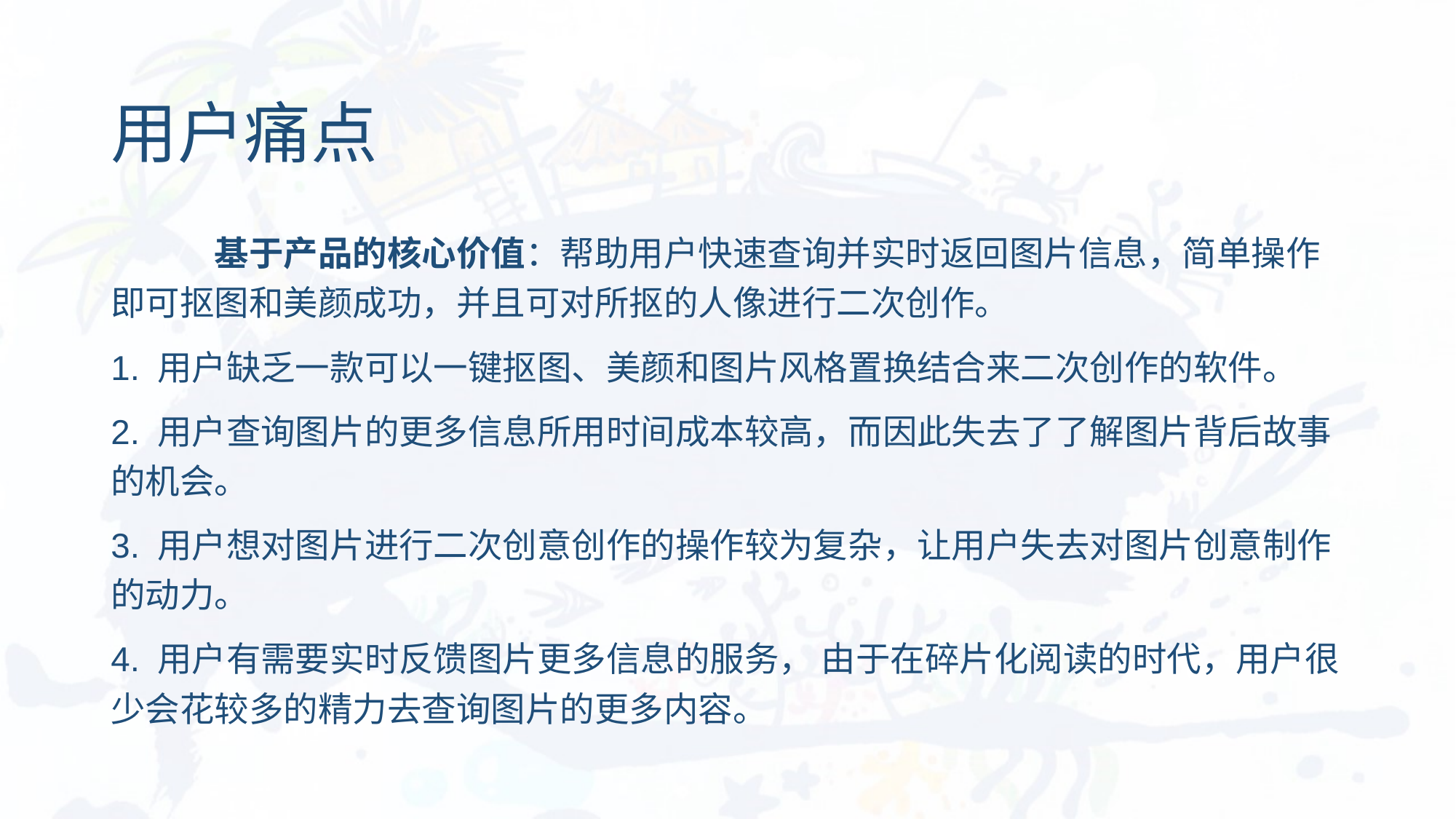

# 用户痛点
	基于产品的核心价值：帮助用户快速查询并实时返回图片信息，简单操作即可抠图和美颜成功，并且可对所抠的人像进行二次创作。
1. 用户缺乏一款可以一键抠图、美颜和图片风格置换结合来二次创作的软件。
2. 用户查询图片的更多信息所用时间成本较高，而因此失去了了解图片背后故事的机会。
3. 用户想对图片进行二次创意创作的操作较为复杂，让用户失去对图片创意制作的动力。
4. 用户有需要实时反馈图片更多信息的服务， 由于在碎片化阅读的时代，用户很少会花较多的精力去查询图片的更多内容。